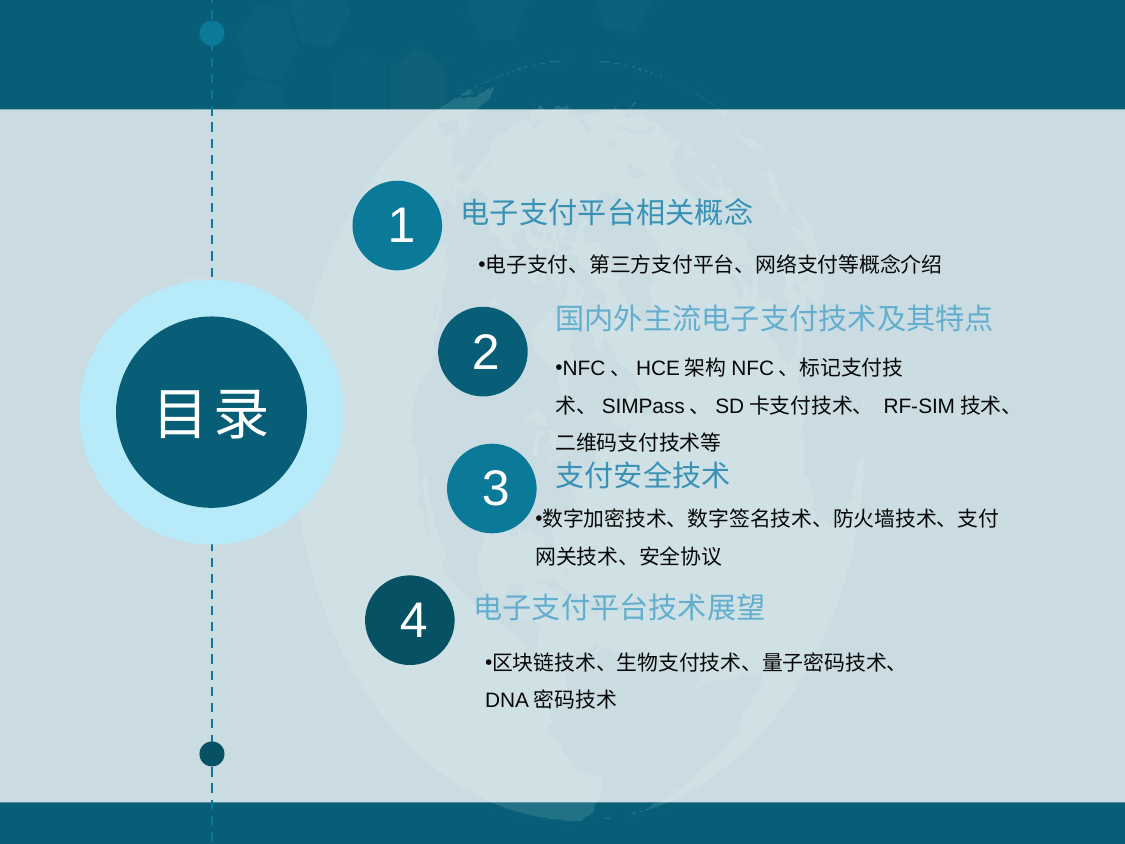

电子支付平台相关概念

1
电子支付、第三方支付平台、网络支付等概念介绍
国内外主流电子支付技术及其特点

2
NFC、HCE架构NFC、标记支付技术、SIMPass、SD卡支付技术、 RF-SIM技术、二维码支付技术等

目录
支付安全技术

3
数字加密技术、数字签名技术、防火墙技术、支付网关技术、安全协议
电子支付平台技术展望

4
区块链技术、生物支付技术、量子密码技术、       DNA密码技术